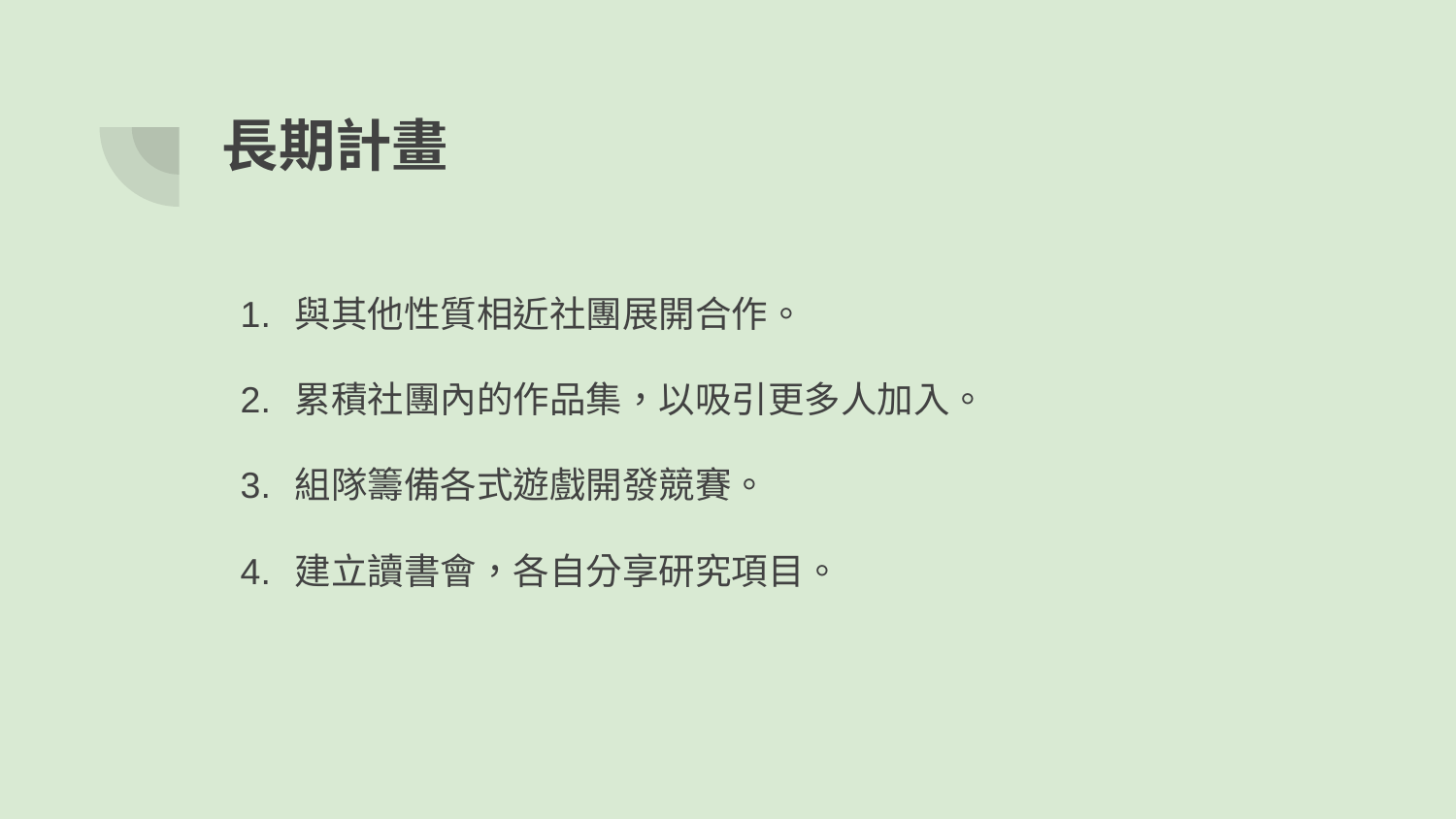

# 長期計畫
與其他性質相近社團展開合作。
累積社團內的作品集，以吸引更多人加入。
組隊籌備各式遊戲開發競賽。
建立讀書會，各自分享研究項目。